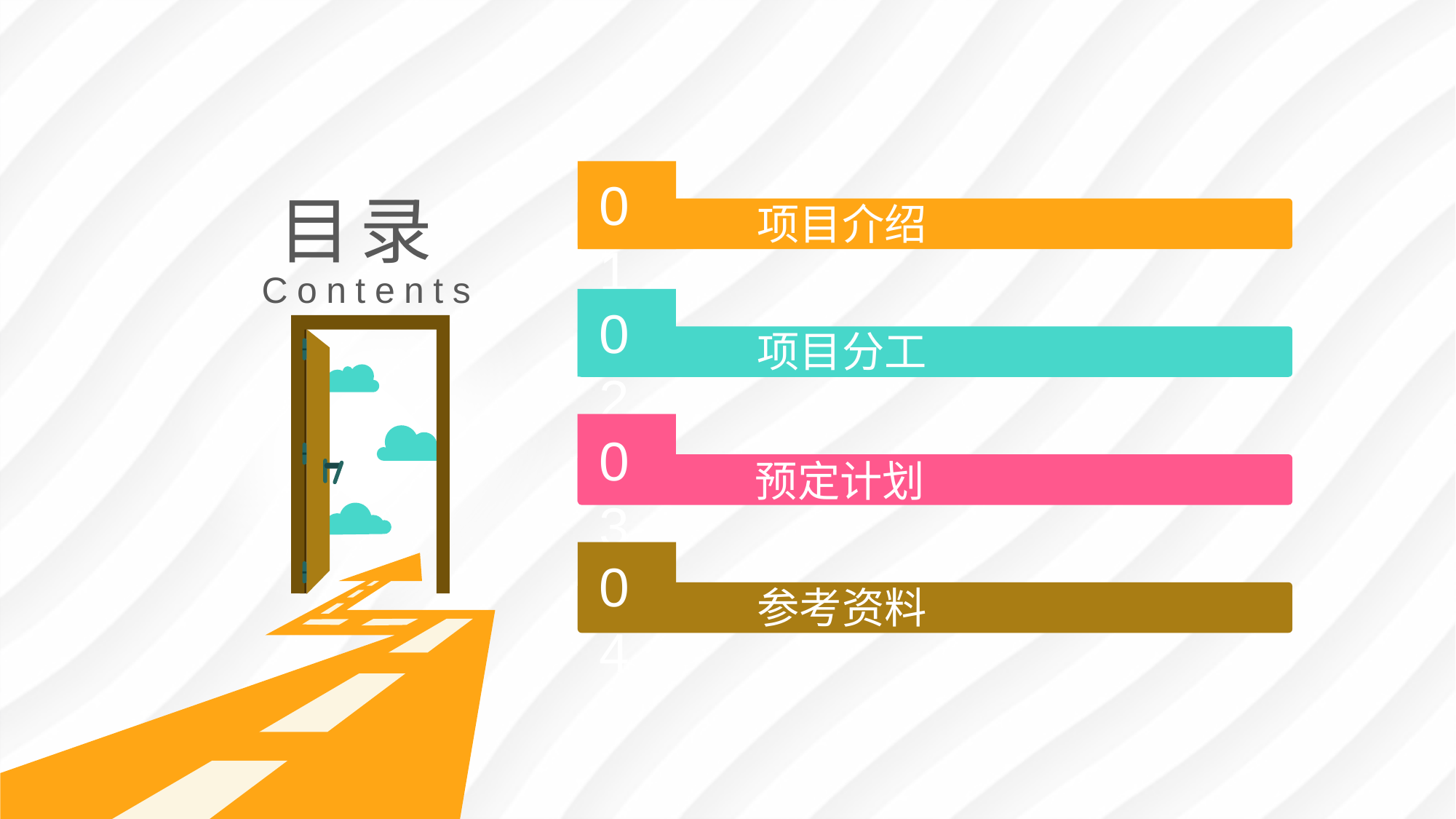

0

01
目录
Contents
项目介绍

02
项目分工

03
预定计划

04
参考资料